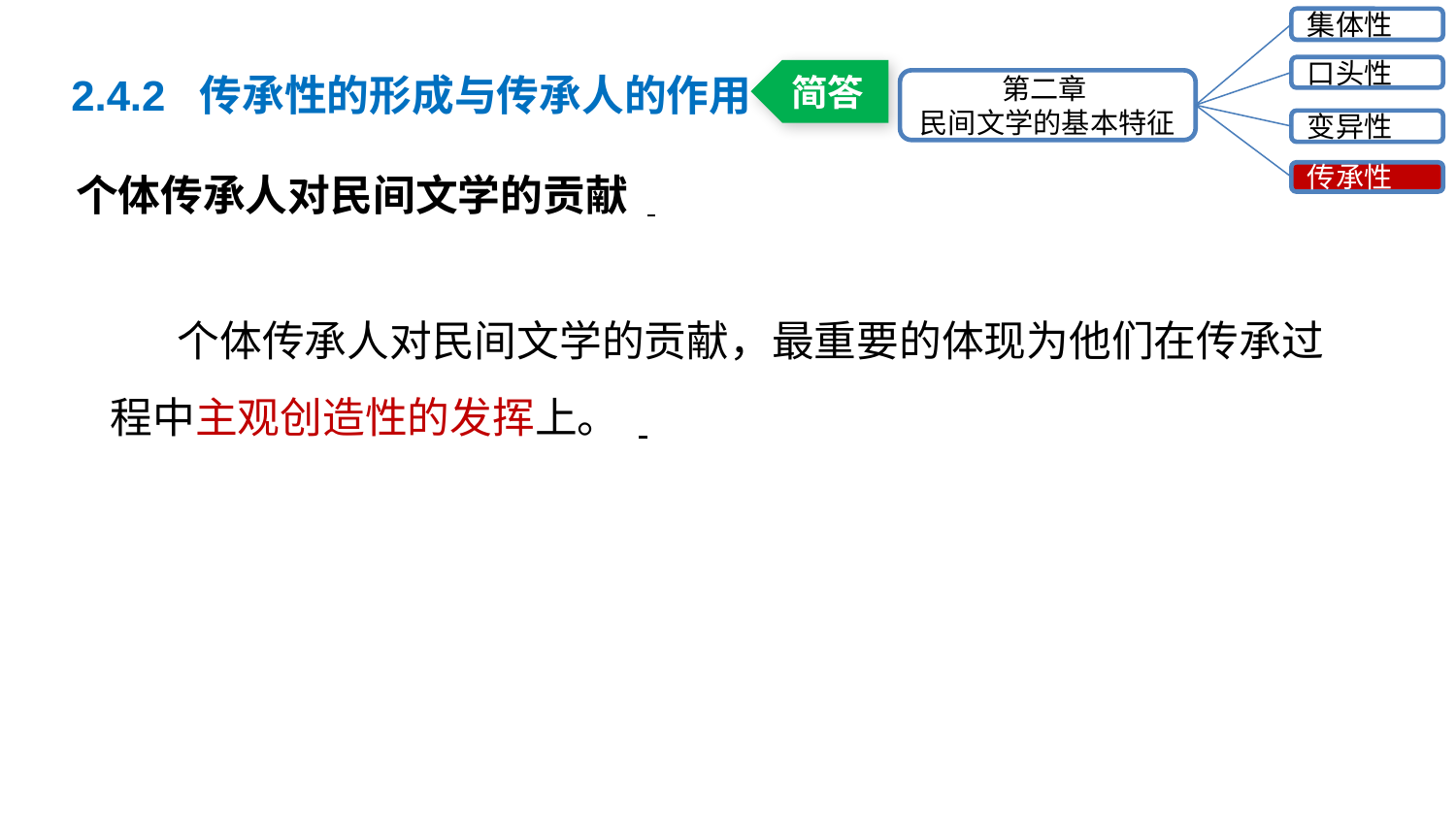

集体性
口头性
第二章
民间文学的基本特征
变异性
传承性
2.4.2  传承性的形成与传承人的作用
简答
个体传承人对民间文学的贡献
      个体传承人对民间文学的贡献，最重要的体现为他们在传承过程中主观创造性的发挥上。